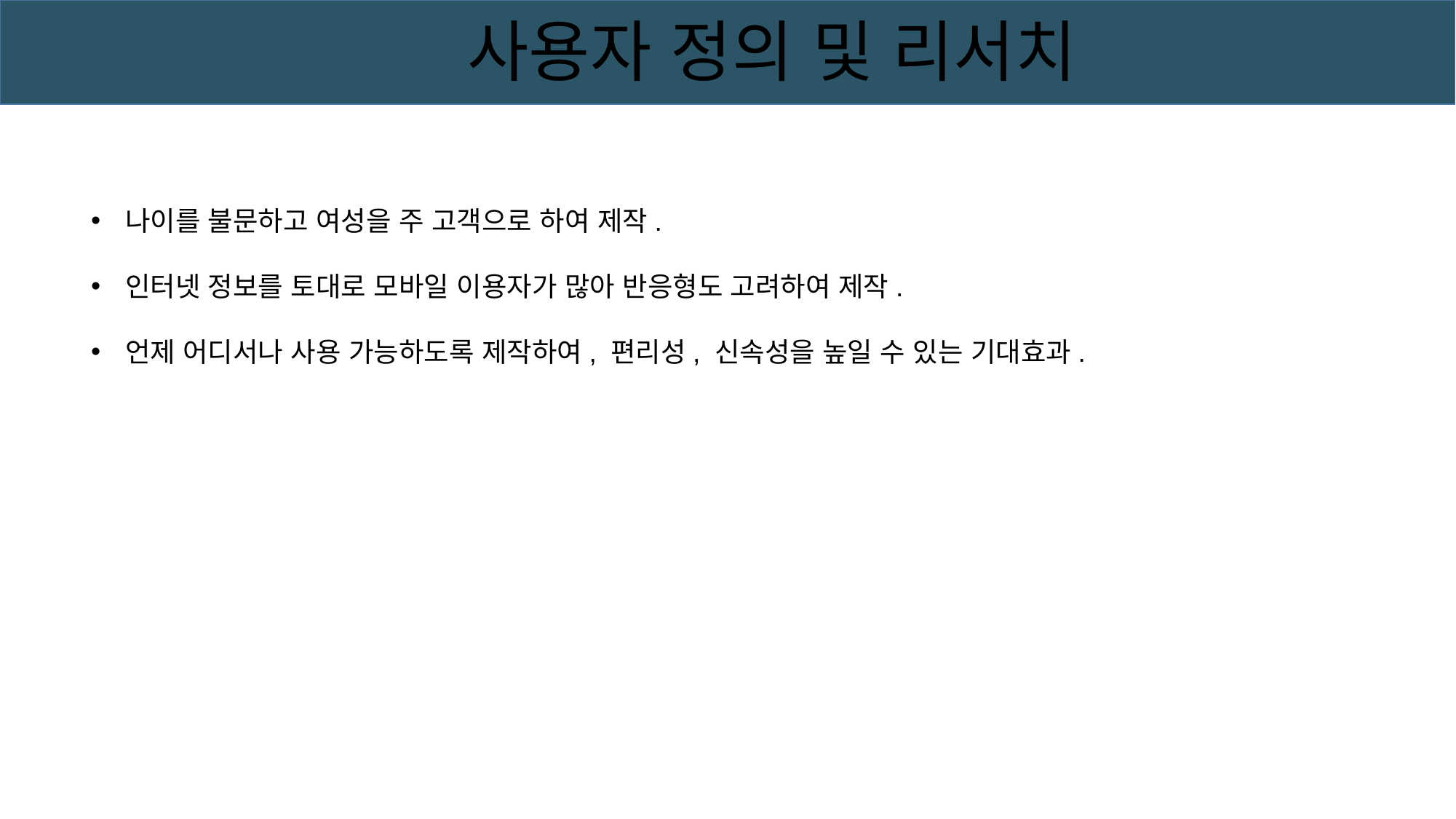

사용자 정의 및 리서치
나이를 불문하고 여성을 주 고객으로 하여 제작.

인터넷 정보를 토대로 모바일 이용자가 많아 반응형도 고려하여 제작.

언제 어디서나 사용 가능하도록 제작하여, 편리성, 신속성을 높일 수 있는 기대효과.